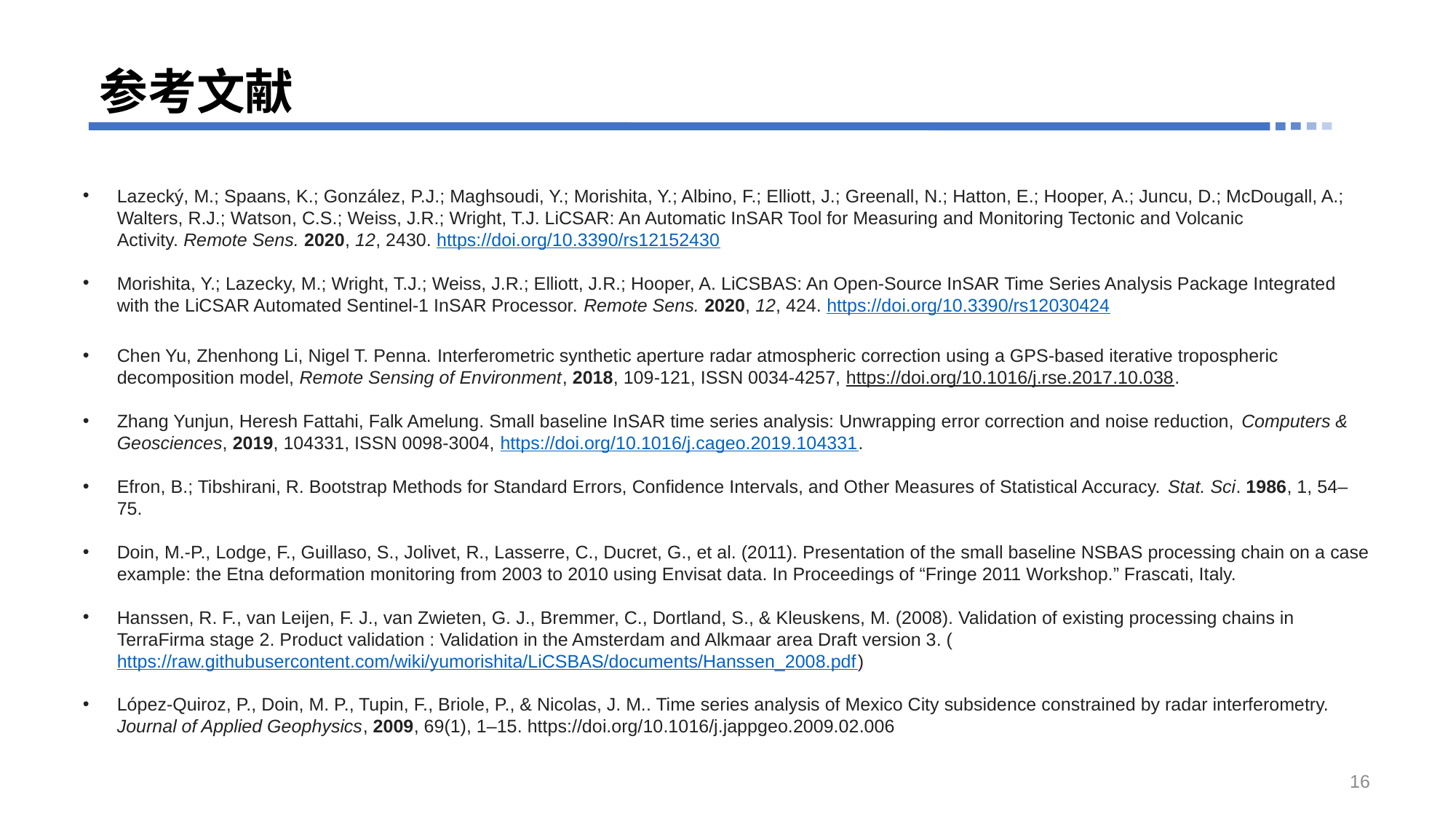

参考文献
Lazecký, M.; Spaans, K.; González, P.J.; Maghsoudi, Y.; Morishita, Y.; Albino, F.; Elliott, J.; Greenall, N.; Hatton, E.; Hooper, A.; Juncu, D.; McDougall, A.; Walters, R.J.; Watson, C.S.; Weiss, J.R.; Wright, T.J. LiCSAR: An Automatic InSAR Tool for Measuring and Monitoring Tectonic and Volcanic Activity. Remote Sens. 2020, 12, 2430. https://doi.org/10.3390/rs12152430

Morishita, Y.; Lazecky, M.; Wright, T.J.; Weiss, J.R.; Elliott, J.R.; Hooper, A. LiCSBAS: An Open-Source InSAR Time Series Analysis Package Integrated with the LiCSAR Automated Sentinel-1 InSAR Processor. Remote Sens. 2020, 12, 424. https://doi.org/10.3390/rs12030424

Chen Yu, Zhenhong Li, Nigel T. Penna. Interferometric synthetic aperture radar atmospheric correction using a GPS-based iterative tropospheric decomposition model, Remote Sensing of Environment, 2018, 109-121, ISSN 0034-4257, https://doi.org/10.1016/j.rse.2017.10.038.

Zhang Yunjun, Heresh Fattahi, Falk Amelung. Small baseline InSAR time series analysis: Unwrapping error correction and noise reduction, Computers & Geosciences, 2019, 104331, ISSN 0098-3004, https://doi.org/10.1016/j.cageo.2019.104331.

Efron, B.; Tibshirani, R. Bootstrap Methods for Standard Errors, Confidence Intervals, and Other Measures of Statistical Accuracy. Stat. Sci. 1986, 1, 54–75.

Doin, M.-P., Lodge, F., Guillaso, S., Jolivet, R., Lasserre, C., Ducret, G., et al. (2011). Presentation of the small baseline NSBAS processing chain on a case example: the Etna deformation monitoring from 2003 to 2010 using Envisat data. In Proceedings of “Fringe 2011 Workshop.” Frascati, Italy.

Hanssen, R. F., van Leijen, F. J., van Zwieten, G. J., Bremmer, C., Dortland, S., & Kleuskens, M. (2008). Validation of existing processing chains in TerraFirma stage 2. Product validation : Validation in the Amsterdam and Alkmaar area Draft version 3. (https://raw.githubusercontent.com/wiki/yumorishita/LiCSBAS/documents/Hanssen_2008.pdf)

López-Quiroz, P., Doin, M. P., Tupin, F., Briole, P., & Nicolas, J. M.. Time series analysis of Mexico City subsidence constrained by radar interferometry. Journal of Applied Geophysics, 2009, 69(1), 1–15. https://doi.org/10.1016/j.jappgeo.2009.02.006